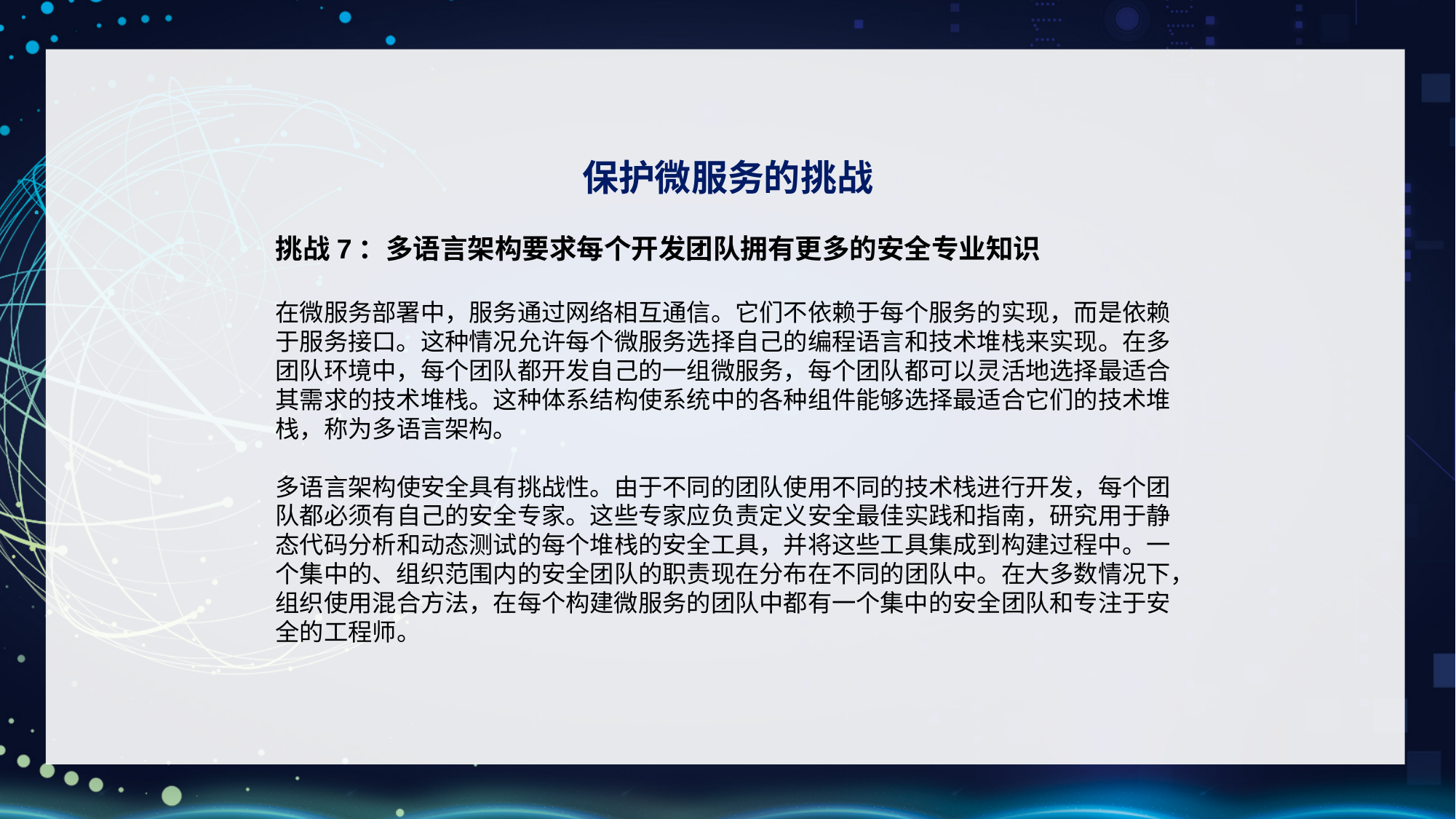

保护微服务的挑战
挑战7：多语言架构要求每个开发团队拥有更多的安全专业知识

在微服务部署中，服务通过网络相互通信。它们不依赖于每个服务的实现，而是依赖于服务接口。这种情况允许每个微服务选择自己的编程语言和技术堆栈来实现。在多团队环境中，每个团队都开发自己的一组微服务，每个团队都可以灵活地选择最适合其需求的技术堆栈。这种体系结构使系统中的各种组件能够选择最适合它们的技术堆栈，称为多语言架构。

多语言架构使安全具有挑战性。由于不同的团队使用不同的技术栈进行开发，每个团队都必须有自己的安全专家。这些专家应负责定义安全最佳实践和指南，研究用于静态代码分析和动态测试的每个堆栈的安全工具，并将这些工具集成到构建过程中。一个集中的、组织范围内的安全团队的职责现在分布在不同的团队中。在大多数情况下，组织使用混合方法，在每个构建微服务的团队中都有一个集中的安全团队和专注于安全的工程师。